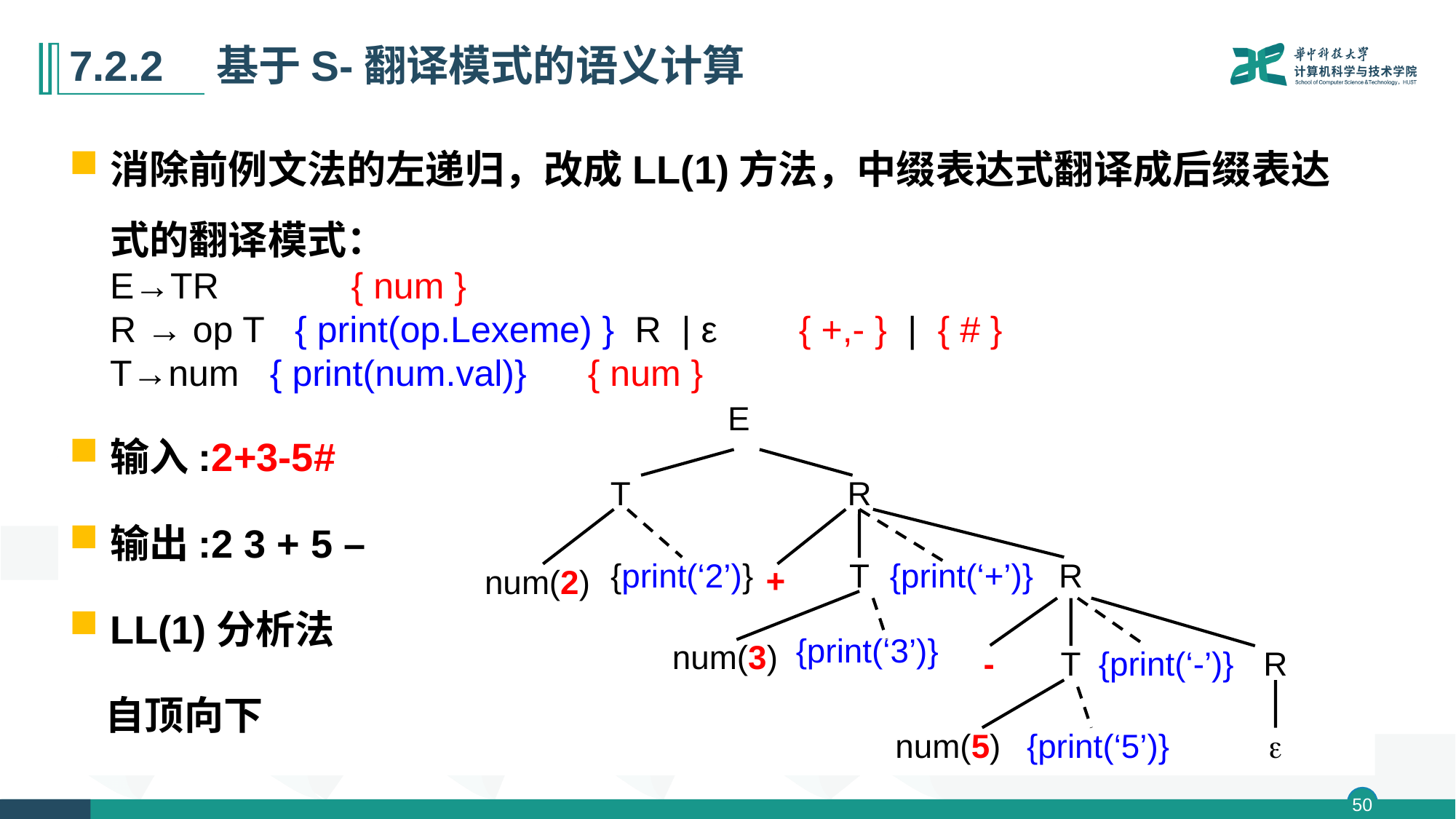

# 7.2.2　基于S-翻译模式的语义计算
消除前例文法的左递归，改成LL(1)方法，中缀表达式翻译成后缀表达式的翻译模式：
    E→TR             { num }
    R → op T   { print(op.Lexeme) }  R  | ε        { +,- }  |  { # }
    T→num   { print(num.val)}      { num }
输入:2+3-5#
输出:2 3 + 5 –
LL(1)分析法
   自顶向下

E

T
R

{print(‘2’)}
T
{print(‘+’)}
R
+
num(2)

{print(‘3’)}
num(3)
-
T
{print(‘-’)}
R

num(5)
{print(‘5’)}
ε